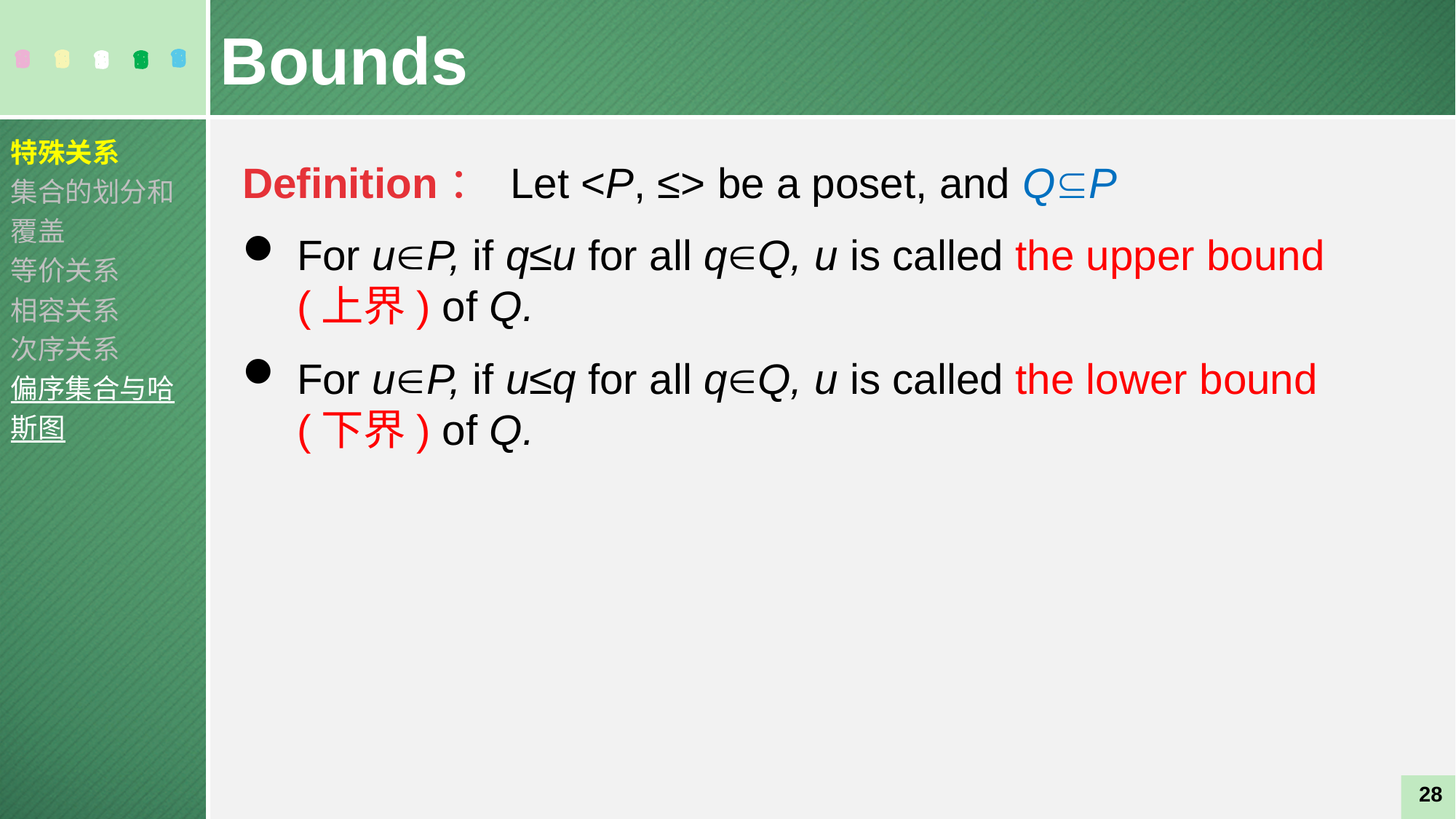

Bounds

特殊关系
集合的划分和覆盖
等价关系
相容关系
次序关系
偏序集合与哈斯图

Definition： Let <P, ≤> be a poset, and Q⊆P
For u∈P, if q≤u for all q∈Q, u is called the upper bound (上界) of Q.
For u∈P, if u≤q for all q∈Q, u is called the lower bound (下界) of Q.
28